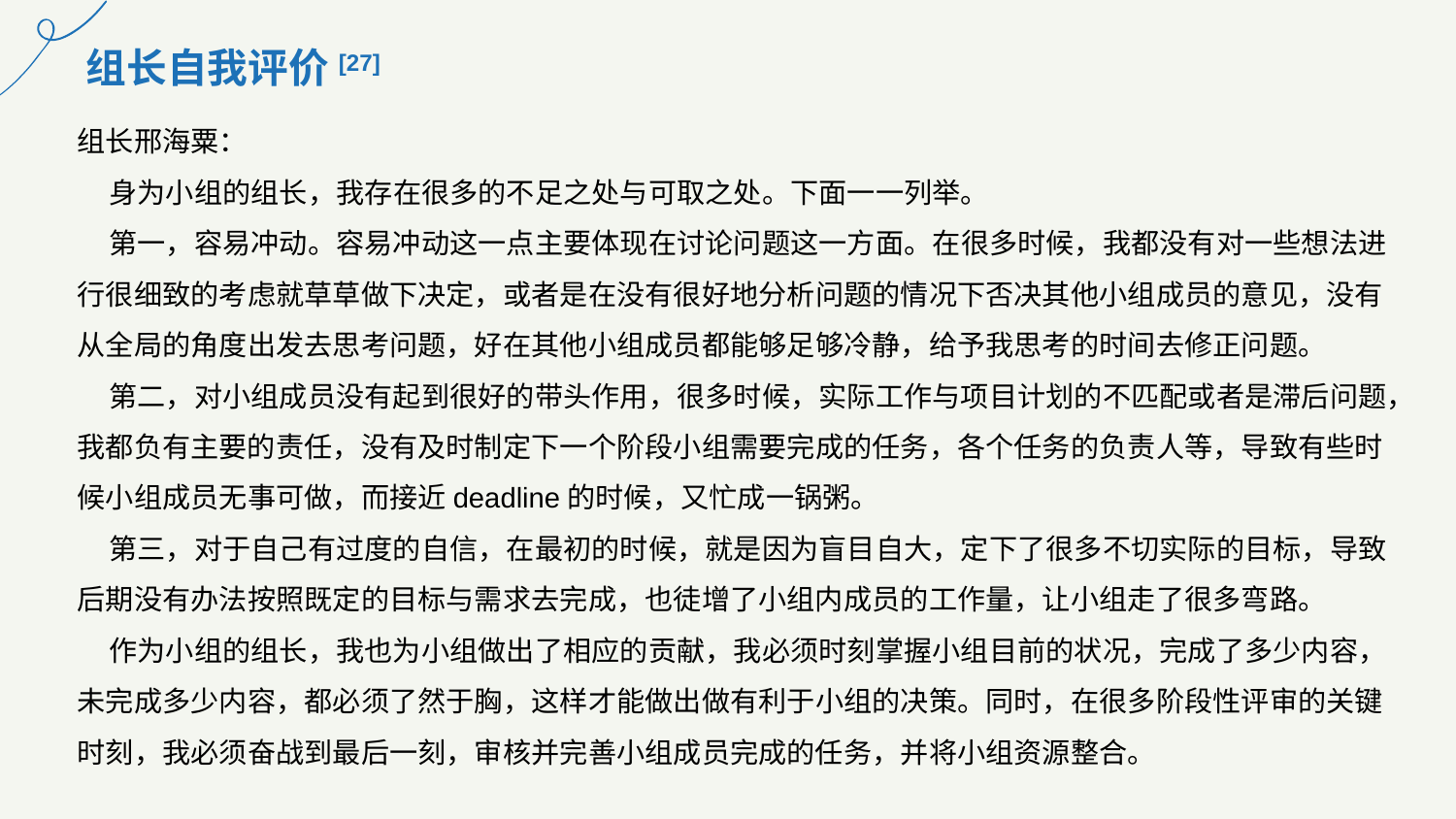

组长自我评价[27]
组长邢海粟：
    身为小组的组长，我存在很多的不足之处与可取之处。下面一一列举。
    第一，容易冲动。容易冲动这一点主要体现在讨论问题这一方面。在很多时候，我都没有对一些想法进行很细致的考虑就草草做下决定，或者是在没有很好地分析问题的情况下否决其他小组成员的意见，没有从全局的角度出发去思考问题，好在其他小组成员都能够足够冷静，给予我思考的时间去修正问题。
    第二，对小组成员没有起到很好的带头作用，很多时候，实际工作与项目计划的不匹配或者是滞后问题，我都负有主要的责任，没有及时制定下一个阶段小组需要完成的任务，各个任务的负责人等，导致有些时候小组成员无事可做，而接近deadline的时候，又忙成一锅粥。
    第三，对于自己有过度的自信，在最初的时候，就是因为盲目自大，定下了很多不切实际的目标，导致后期没有办法按照既定的目标与需求去完成，也徒增了小组内成员的工作量，让小组走了很多弯路。
    作为小组的组长，我也为小组做出了相应的贡献，我必须时刻掌握小组目前的状况，完成了多少内容，未完成多少内容，都必须了然于胸，这样才能做出做有利于小组的决策。同时，在很多阶段性评审的关键时刻，我必须奋战到最后一刻，审核并完善小组成员完成的任务，并将小组资源整合。